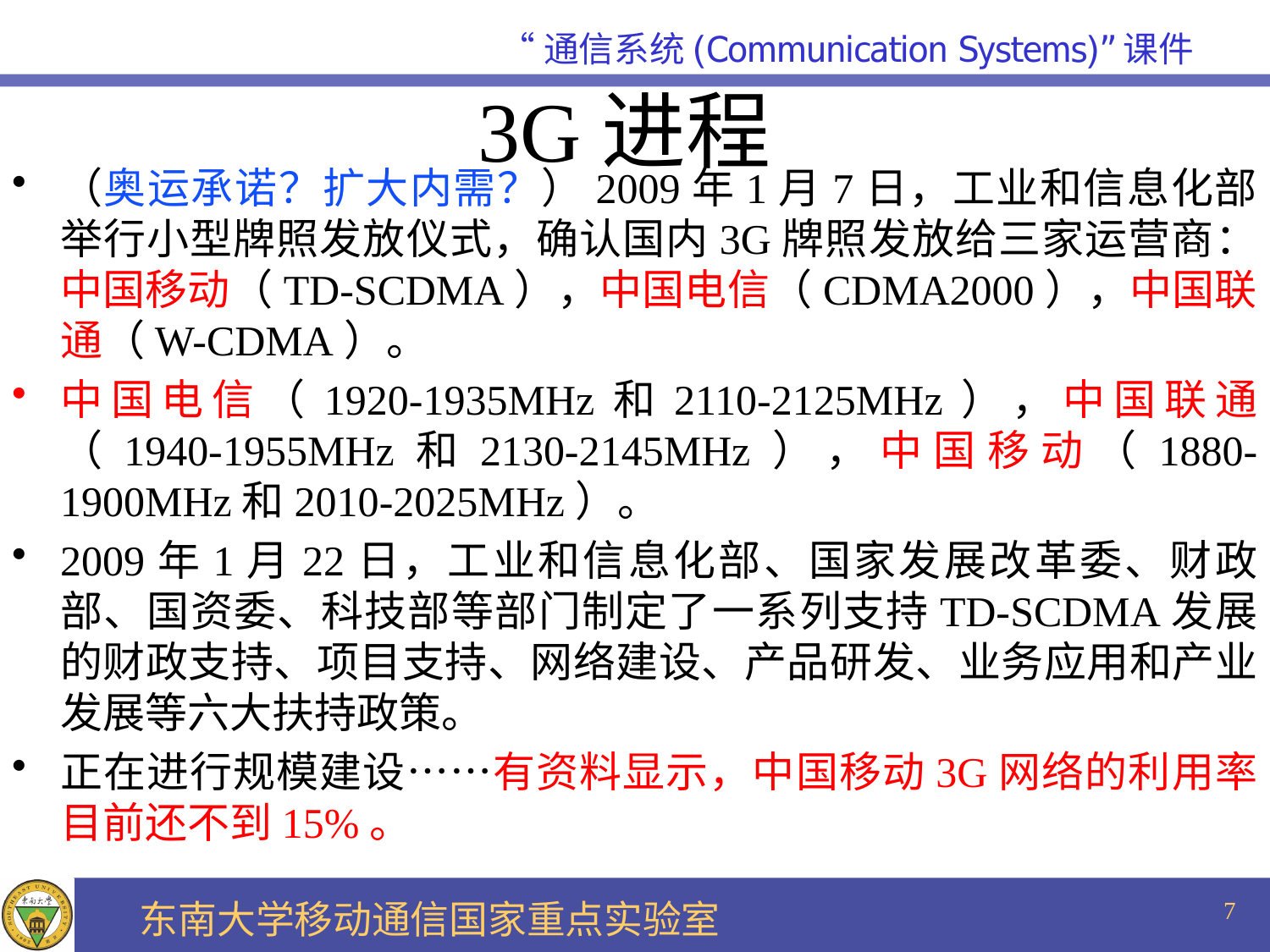

# 3G进程

（奥运承诺？扩大内需？）2009年1月7日，工业和信息化部举行小型牌照发放仪式，确认国内3G牌照发放给三家运营商：中国移动（TD-SCDMA），中国电信（CDMA2000），中国联通（W-CDMA）。
中国电信（1920-1935MHz和2110-2125MHz），中国联通（1940-1955MHz和2130-2145MHz），中国移动（1880-1900MHz和2010-2025MHz）。
2009年1月22日，工业和信息化部、国家发展改革委、财政部、国资委、科技部等部门制定了一系列支持TD-SCDMA发展的财政支持、项目支持、网络建设、产品研发、业务应用和产业发展等六大扶持政策。
正在进行规模建设……有资料显示，中国移动3G网络的利用率目前还不到15%。
7